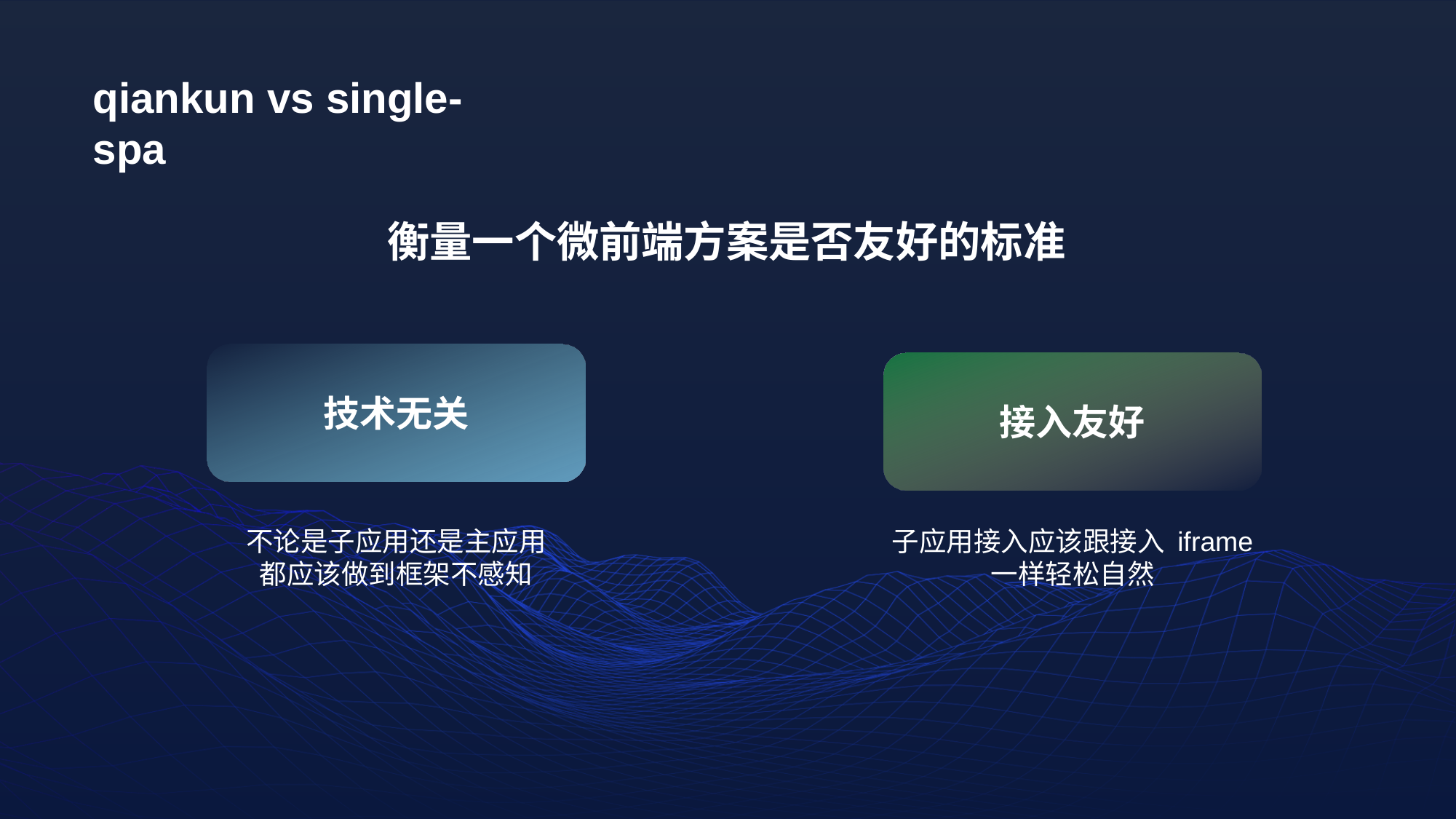

qiankun vs single-spa
衡量一个微前端方案是否友好的标准

技术无关
接入友好
不论是子应用还是主应用
都应该做到框架不感知
子应用接入应该跟接入 iframe
一样轻松自然